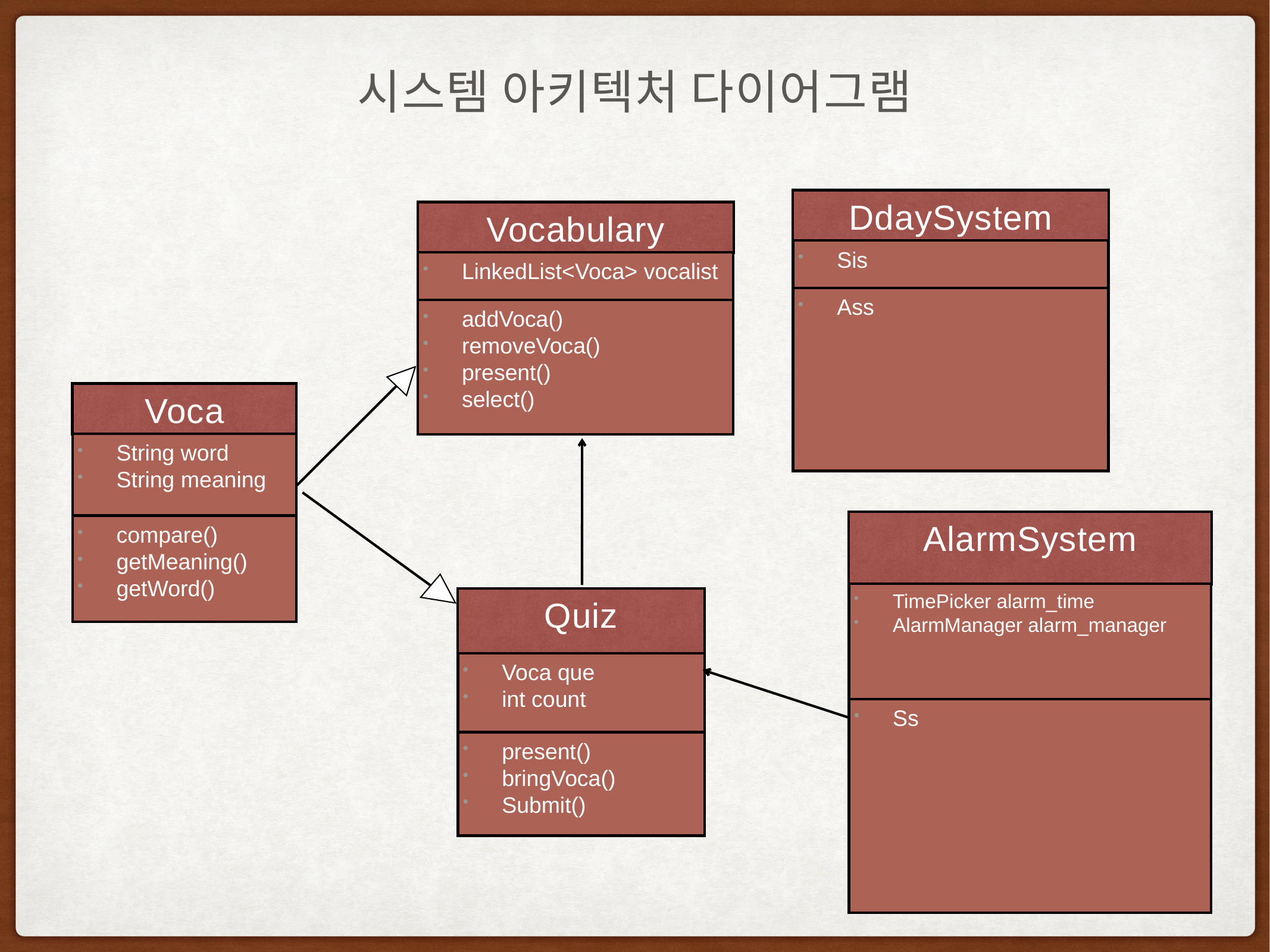

# 시스템 아키텍처 다이어그램
DdaySystem
Sis
Ass

Vocabulary
LinkedList<Voca> vocalist
addVoca()
removeVoca()
present()
select()

Voca
String word
String meaning
compare()
getMeaning()
getWord()

AlarmSystem
TimePicker alarm_time
AlarmManager alarm_manager
Ss

Quiz
Voca que
int count

present()
bringVoca()
Submit()